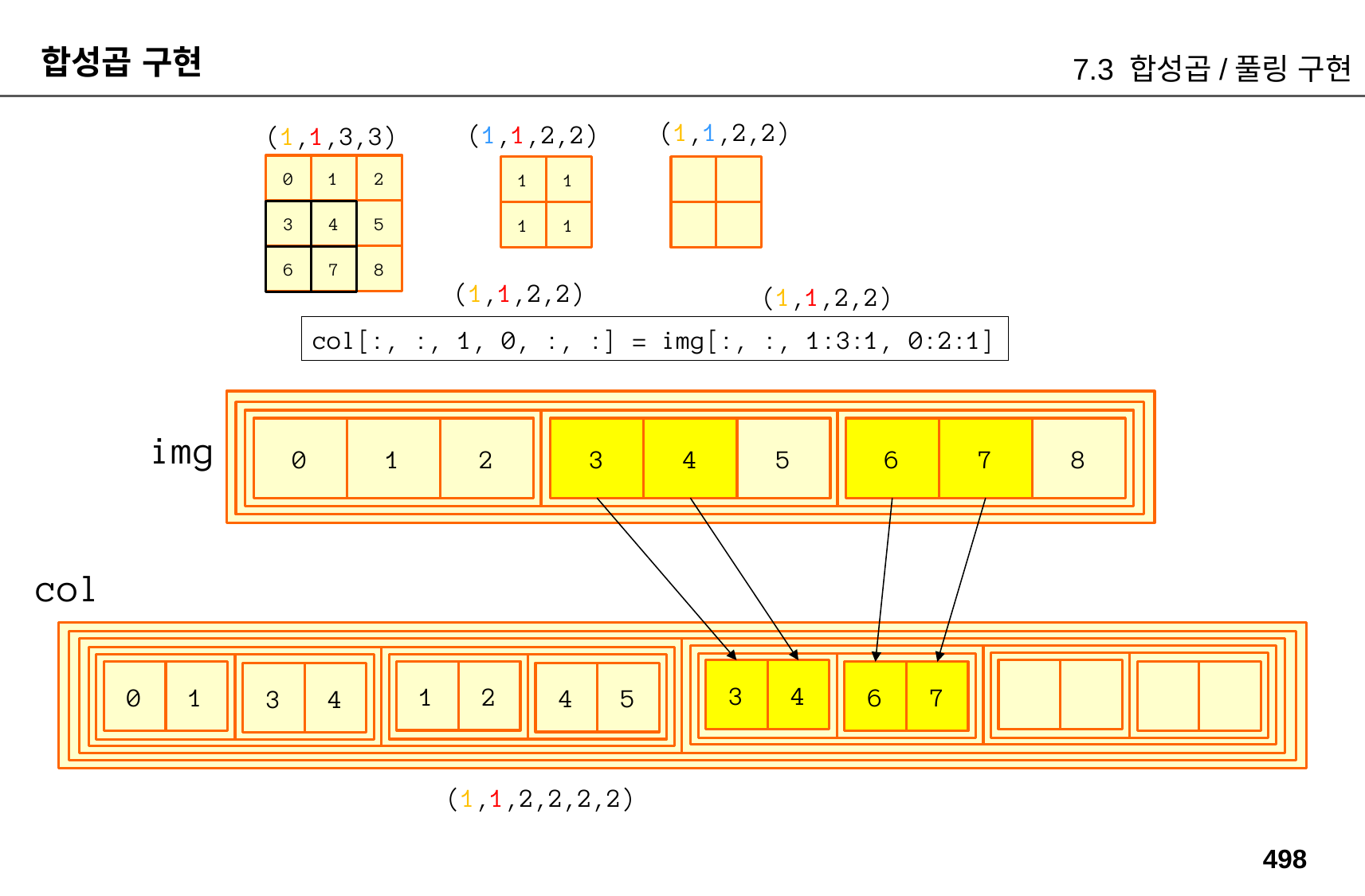

합성곱 구현
7.3 합성곱/풀링 구현
(1,1,2,2)
(1,1,2,2)
(1,1,3,3)
0
1
2
1
1

3
4
5

1
1

6
7
8
(1,1,2,2)
(1,1,2,2)
col[:, :, 1, 0, :, :] = img[:, :, 1:3:1, 0:2:1]

img
0
1
2
3
4
5
6
7
8
col

3
4
1
2

0
1
6
7
4
5
3
4
(1,1,2,2,2,2)